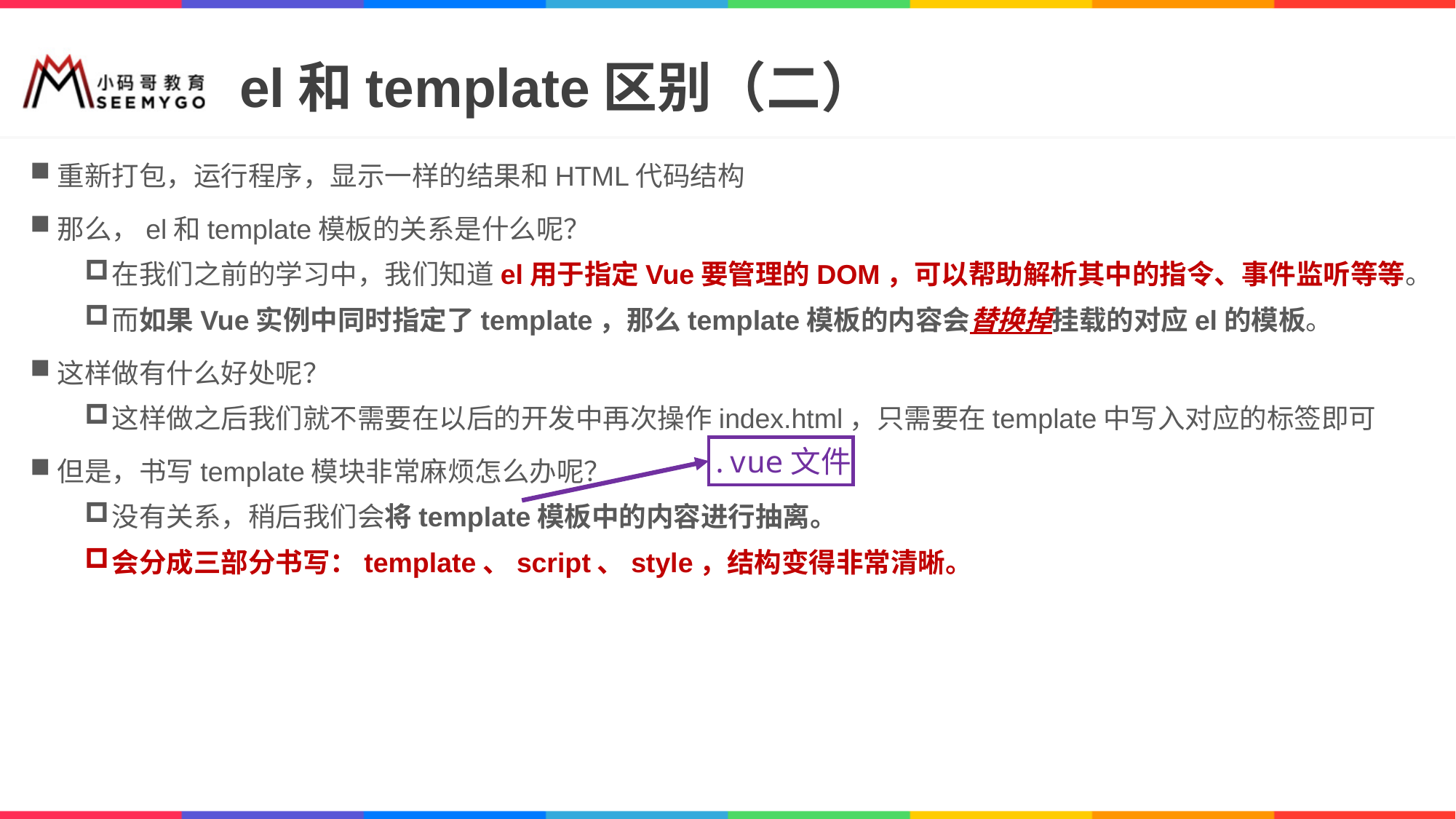

# el和template区别（二）
重新打包，运行程序，显示一样的结果和HTML代码结构
那么，el和template模板的关系是什么呢？
在我们之前的学习中，我们知道el用于指定Vue要管理的DOM，可以帮助解析其中的指令、事件监听等等。
而如果Vue实例中同时指定了template，那么template模板的内容会替换掉挂载的对应el的模板。
这样做有什么好处呢？
这样做之后我们就不需要在以后的开发中再次操作index.html，只需要在template中写入对应的标签即可
但是，书写template模块非常麻烦怎么办呢？
没有关系，稍后我们会将template模板中的内容进行抽离。
会分成三部分书写：template、script、style，结构变得非常清晰。

.vue文件